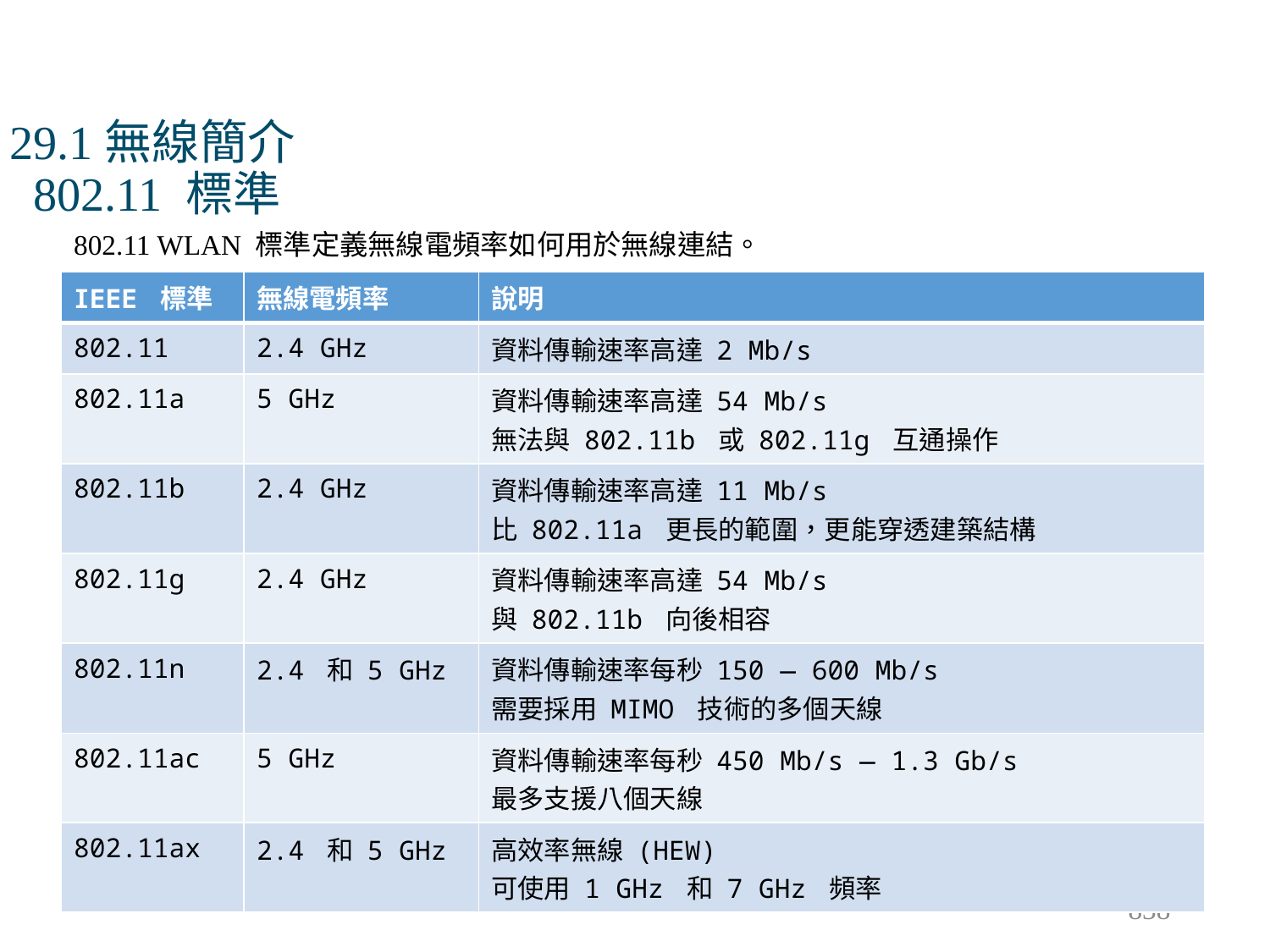

# 29.1無線簡介 802.11 標準
802.11 WLAN 標準定義無線電頻率如何用於無線連結。
| IEEE 標準 | 無線電頻率 | 說明 |
| --- | --- | --- |
| 802.11 | 2.4 GHz | 資料傳輸速率高達 2 Mb/s |
| 802.11a | 5 GHz | 資料傳輸速率高達 54 Mb/s 無法與 802.11b 或 802.11g 互通操作 |
| 802.11b | 2.4 GHz | 資料傳輸速率高達 11 Mb/s 比 802.11a 更長的範圍，更能穿透建築結構 |
| 802.11g | 2.4 GHz | 資料傳輸速率高達 54 Mb/s 與 802.11b 向後相容 |
| 802.11n | 2.4 和 5 GHz | 資料傳輸速率每秒 150 — 600 Mb/s 需要採用 MIMO 技術的多個天線 |
| 802.11ac | 5 GHz | 資料傳輸速率每秒 450 Mb/s — 1.3 Gb/s 最多支援八個天線 |
| 802.11ax | 2.4 和 5 GHz | 高效率無線 (HEW) 可使用 1 GHz 和 7 GHz 頻率 |
838